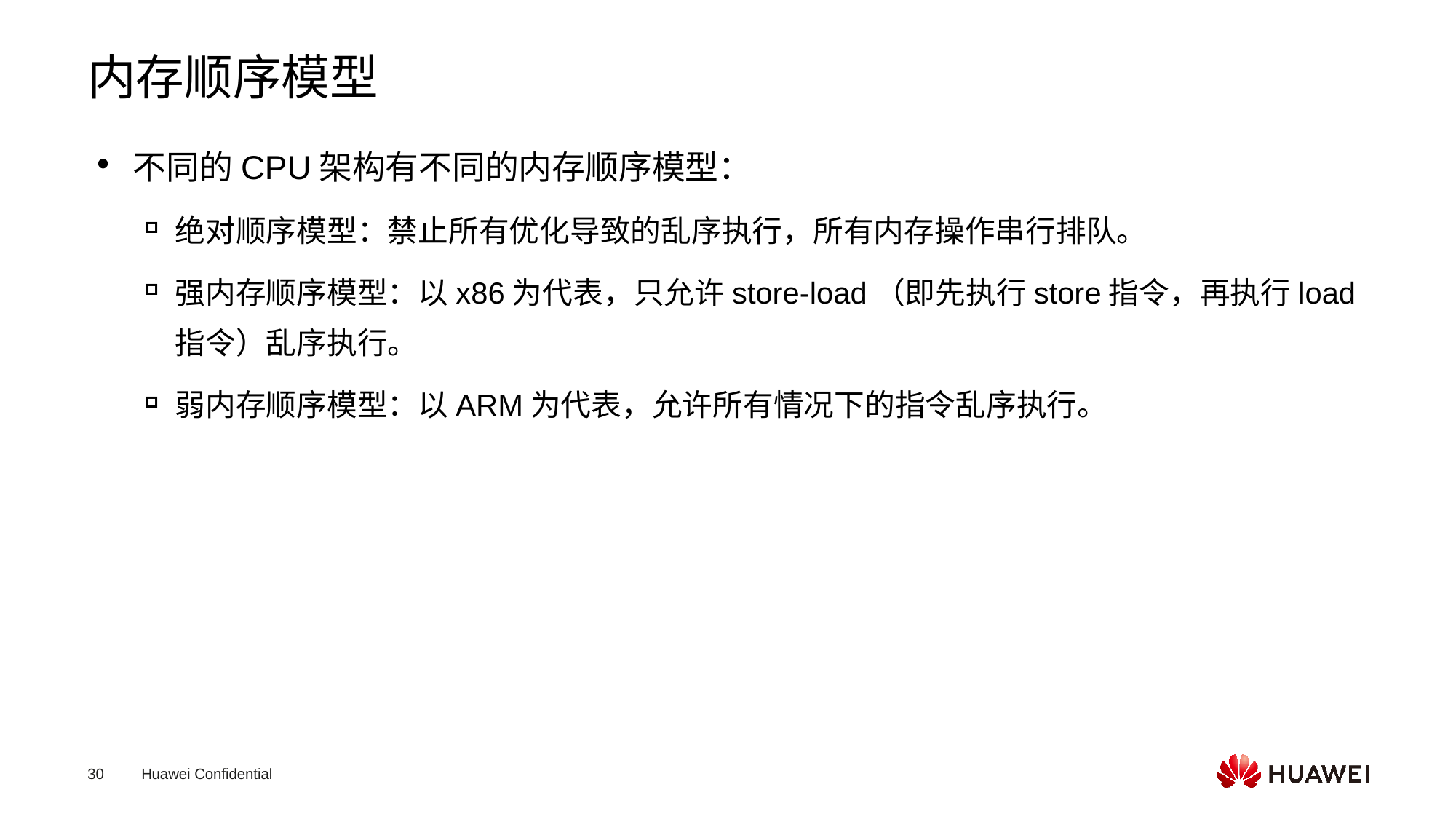

# 内存顺序模型
不同的CPU架构有不同的内存顺序模型：
绝对顺序模型：禁止所有优化导致的乱序执行，所有内存操作串行排队。
强内存顺序模型：以x86为代表，只允许store-load（即先执行store指令，再执行load指令）乱序执行。
弱内存顺序模型：以ARM为代表，允许所有情况下的指令乱序执行。